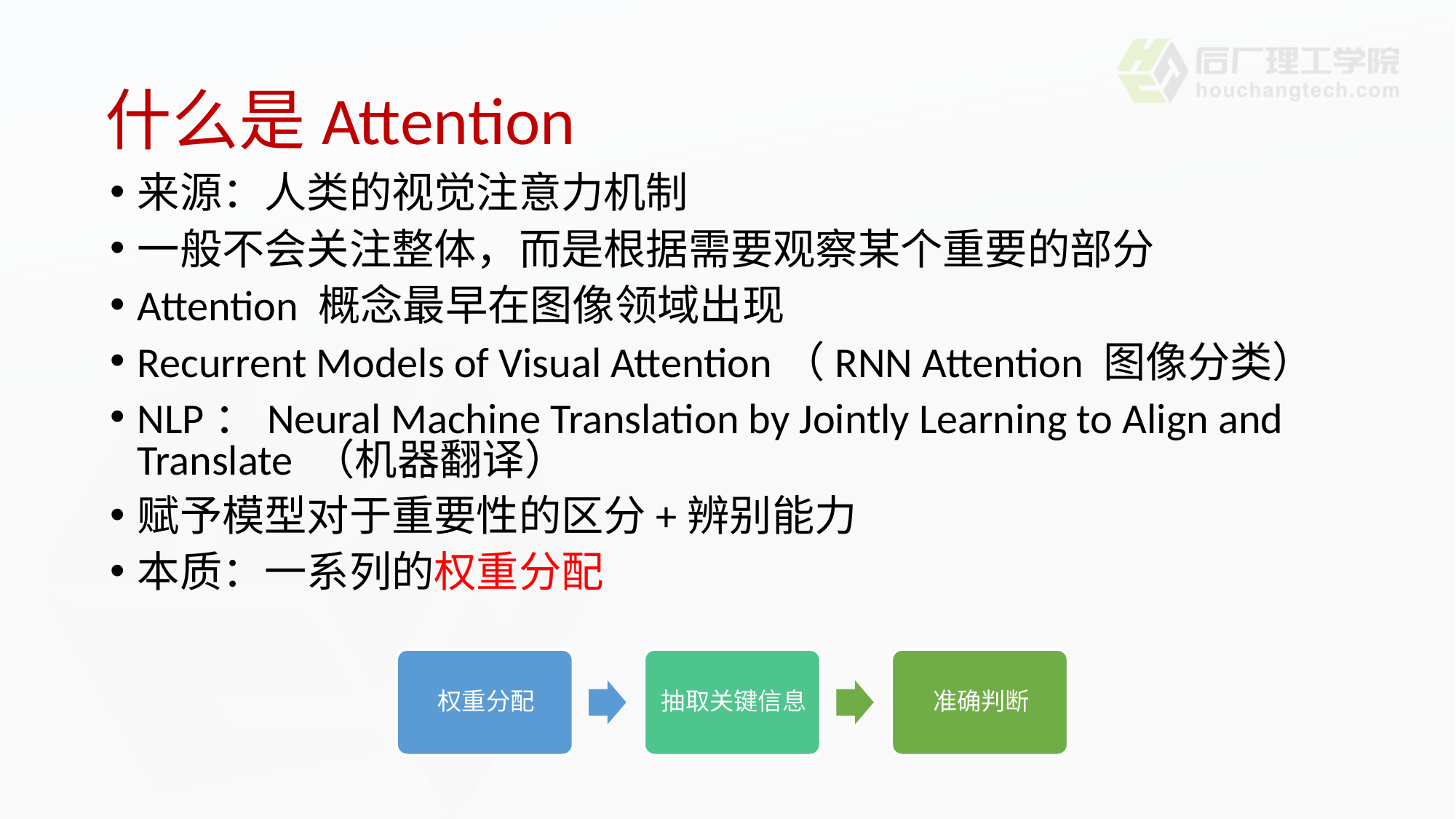

# 什么是Attention
来源：人类的视觉注意力机制
一般不会关注整体，而是根据需要观察某个重要的部分
Attention 概念最早在图像领域出现
Recurrent Models of Visual Attention（RNN Attention 图像分类）
NLP：Neural Machine Translation by Jointly Learning to Align and Translate （机器翻译）
赋予模型对于重要性的区分+辨别能力
本质：一系列的权重分配
权重分配

抽取关键信息

准确判断